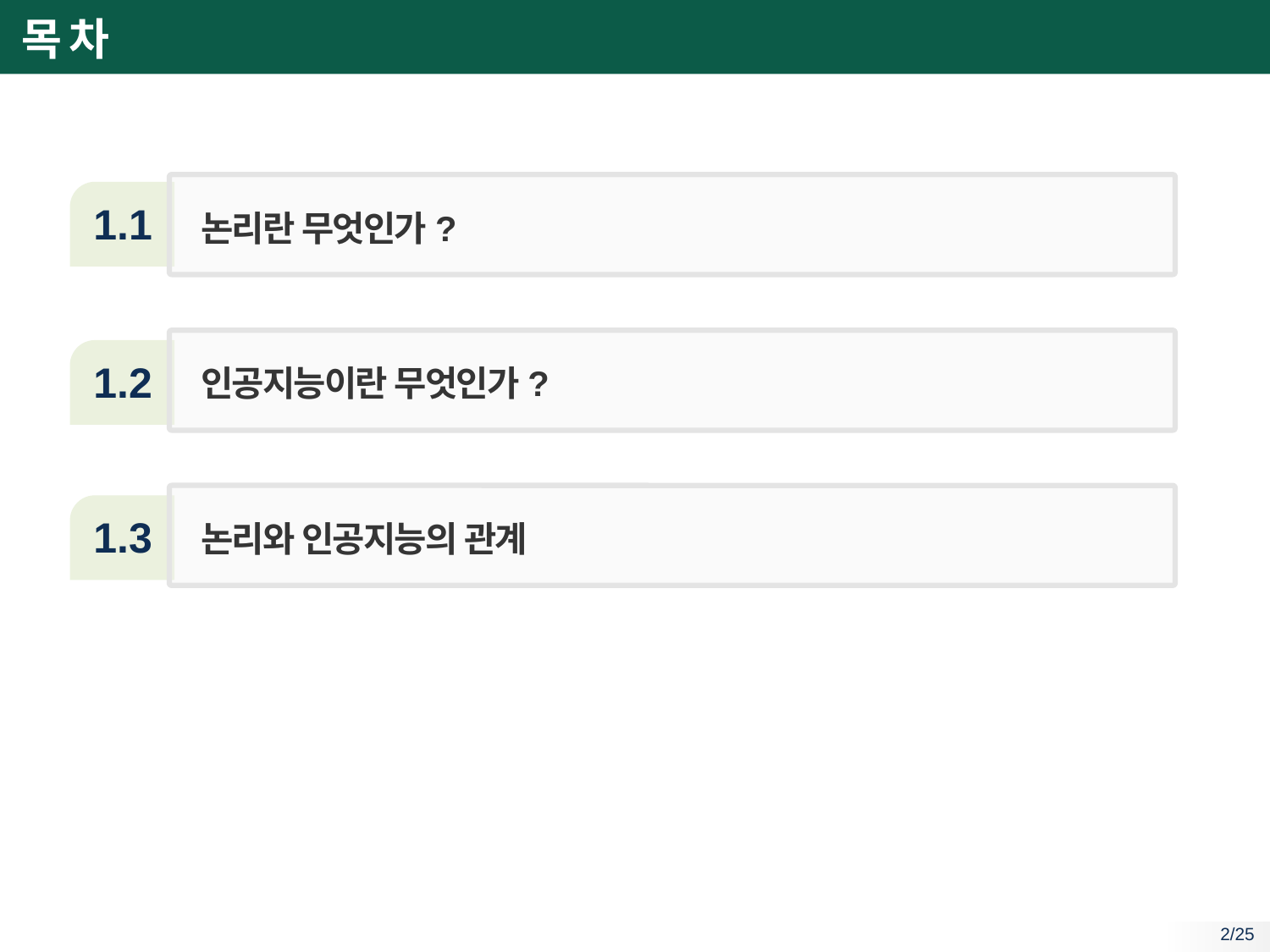

# 목 차

1.1
논리란 무엇인가?

1.2
인공지능이란 무엇인가?

1.3
논리와 인공지능의 관계